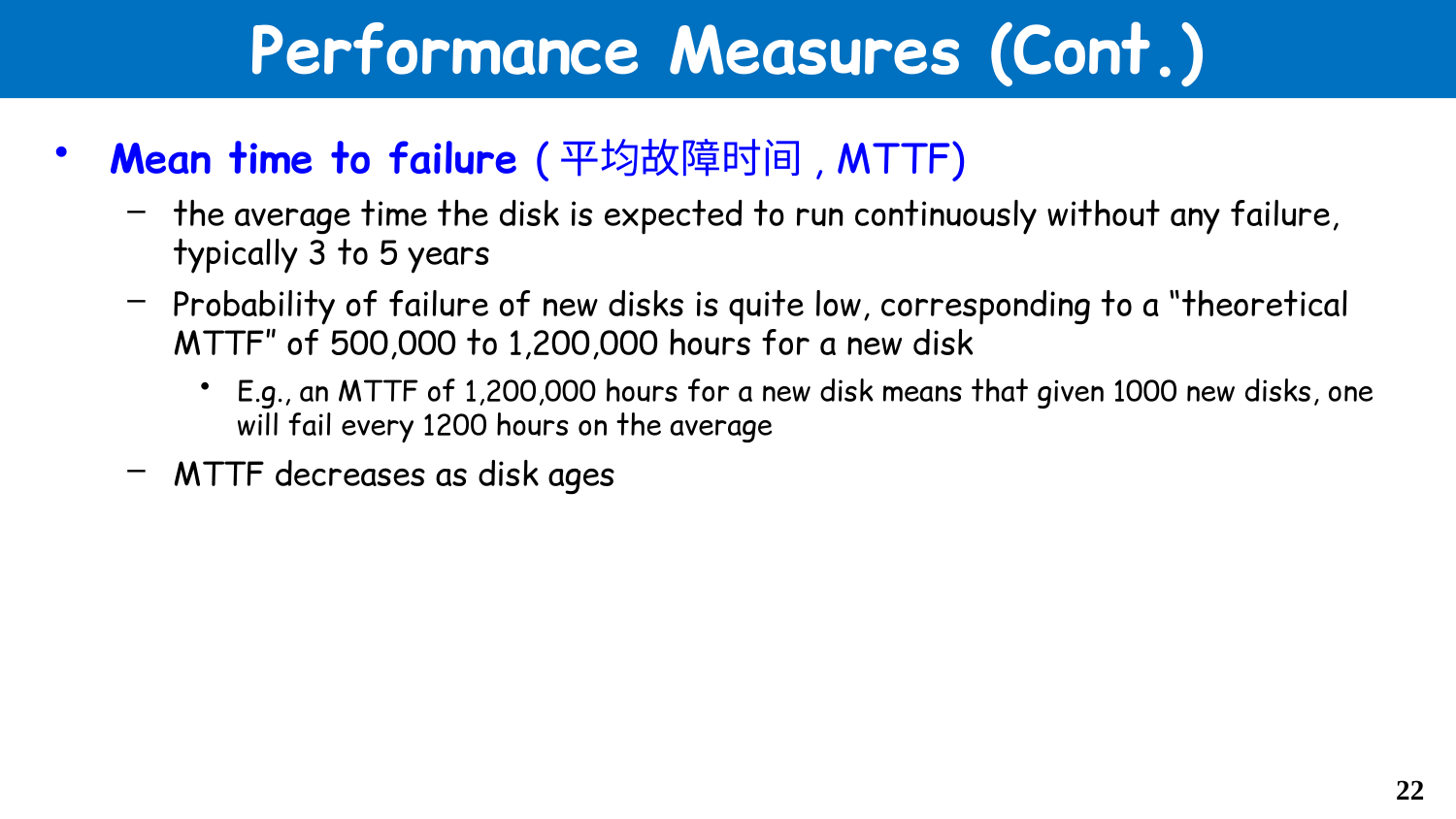

# Performance Measures (Cont.)
Mean time to failure (平均故障时间, MTTF)
the average time the disk is expected to run continuously without any failure, typically 3 to 5 years
Probability of failure of new disks is quite low, corresponding to a “theoretical MTTF” of 500,000 to 1,200,000 hours for a new disk
E.g., an MTTF of 1,200,000 hours for a new disk means that given 1000 new disks, one will fail every 1200 hours on the average
MTTF decreases as disk ages